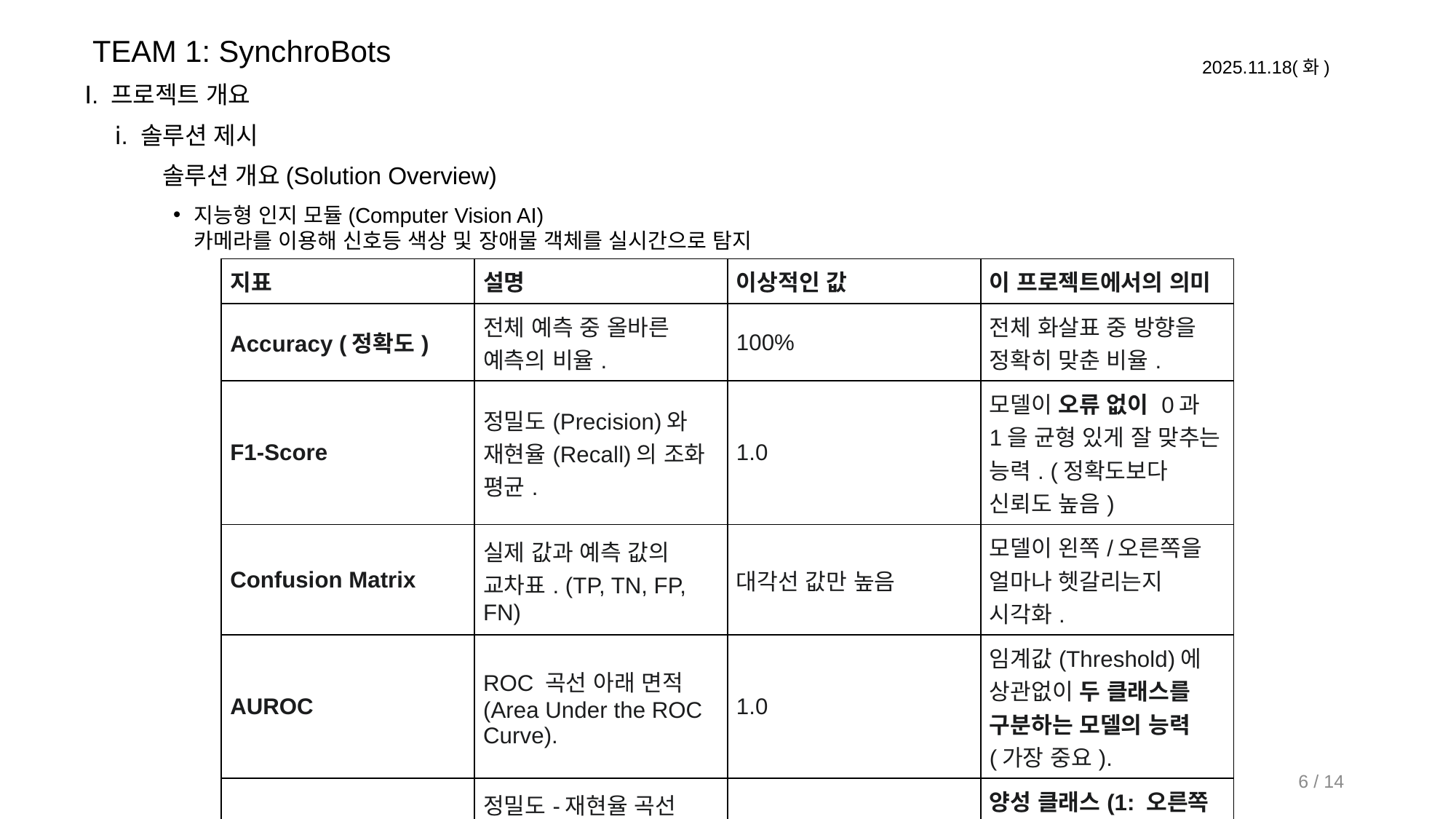

TEAM 1: SynchroBots
Ⅰ. 프로젝트 개요
ⅰ. 솔루션 제시
솔루션 개요(Solution Overview)
지능형 인지 모듈(Computer Vision AI)
카메라를 이용해 신호등 색상 및 장애물 객체를 실시간으로 탐지
| 지표 | 설명 | 이상적인 값 | 이 프로젝트에서의 의미 |
| --- | --- | --- | --- |
| Accuracy (정확도) | 전체 예측 중 올바른 예측의 비율. | 100% | 전체 화살표 중 방향을 정확히 맞춘 비율. |
| F1-Score | 정밀도(Precision)와 재현율(Recall)의 조화 평균. | 1.0 | 모델이 오류 없이 0과 1을 균형 있게 잘 맞추는 능력. (정확도보다 신뢰도 높음) |
| Confusion Matrix | 실제 값과 예측 값의 교차표. (TP, TN, FP, FN) | 대각선 값만 높음 | 모델이 왼쪽/오른쪽을 얼마나 헷갈리는지 시각화. |
| AUROC | ROC 곡선 아래 면적 (Area Under the ROC Curve). | 1.0 | 임계값(Threshold)에 상관없이 두 클래스를 구분하는 모델의 능력 (가장 중요). |
| AUPR | 정밀도-재현율 곡선 아래 면적 (Area Under the PR Curve). | 1.0 | 양성 클래스(1: 오른쪽 화살표)에 대한 정밀한 예측 능력을 평가. |
6 / 14